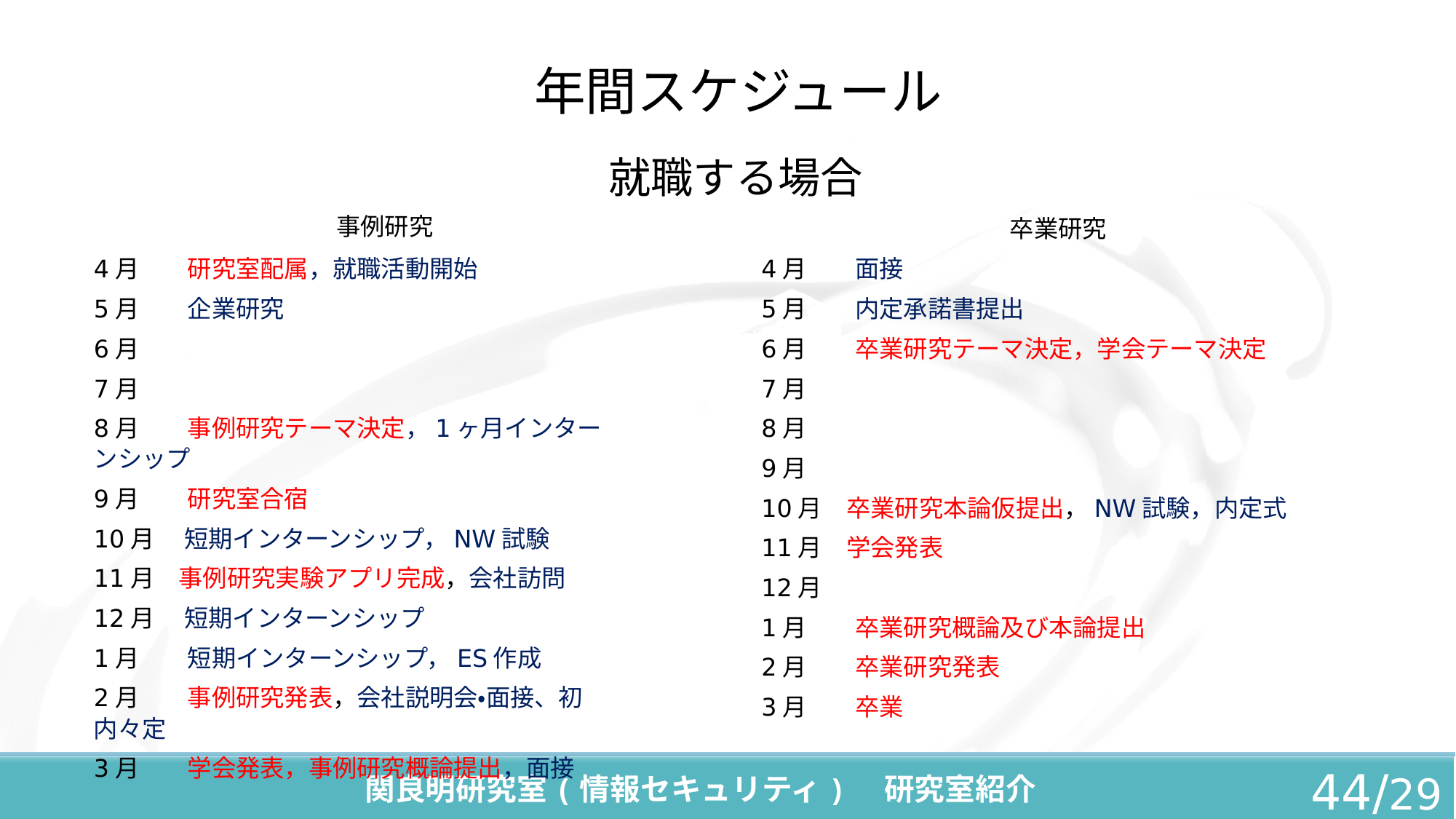

# 年間スケジュール
就職する場合
事例研究
卒業研究
4月　　研究室配属，就職活動開始
5月　　企業研究
6月
7月
8月　　事例研究テーマ決定，1ヶ月インターンシップ
9月　　研究室合宿
10月　 短期インターンシップ，NW試験
11月　事例研究実験アプリ完成，会社訪問
12月　 短期インターンシップ
1月　　短期インターンシップ，ES作成
2月　　事例研究発表，会社説明会・面接、初内々定
3月　　学会発表，事例研究概論提出，面接
4月　　面接
5月　　内定承諾書提出
6月　　卒業研究テーマ決定，学会テーマ決定
7月
8月
9月
10月　卒業研究本論仮提出，NW試験，内定式
11月　学会発表
12月
1月　　卒業研究概論及び本論提出
2月　　卒業研究発表
3月　　卒業